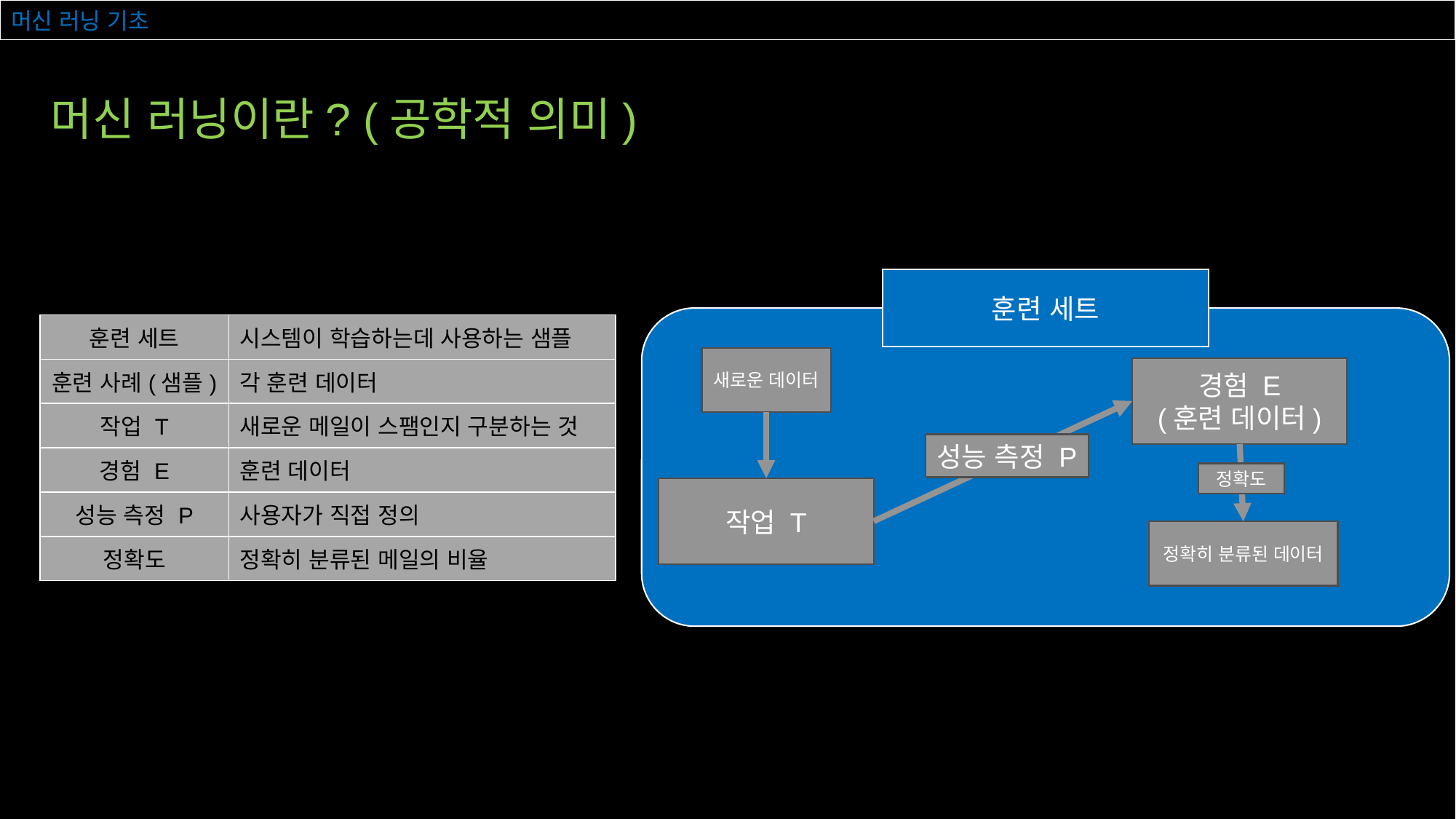

# 머신 러닝 기초
머신 러닝이란? (공학적 의미)
훈련 세트

새로운 데이터
경험 E
(훈련 데이터)
성능 측정 P
정확도
작업 T
정확히 분류된 데이터
| 훈련 세트 | 시스템이 학습하는데 사용하는 샘플 |
| --- | --- |
| 훈련 사례(샘플) | 각 훈련 데이터 |
| 작업 T | 새로운 메일이 스팸인지 구분하는 것 |
| 경험 E | 훈련 데이터 |
| 성능 측정 P | 사용자가 직접 정의 |
| 정확도 | 정확히 분류된 메일의 비율 |